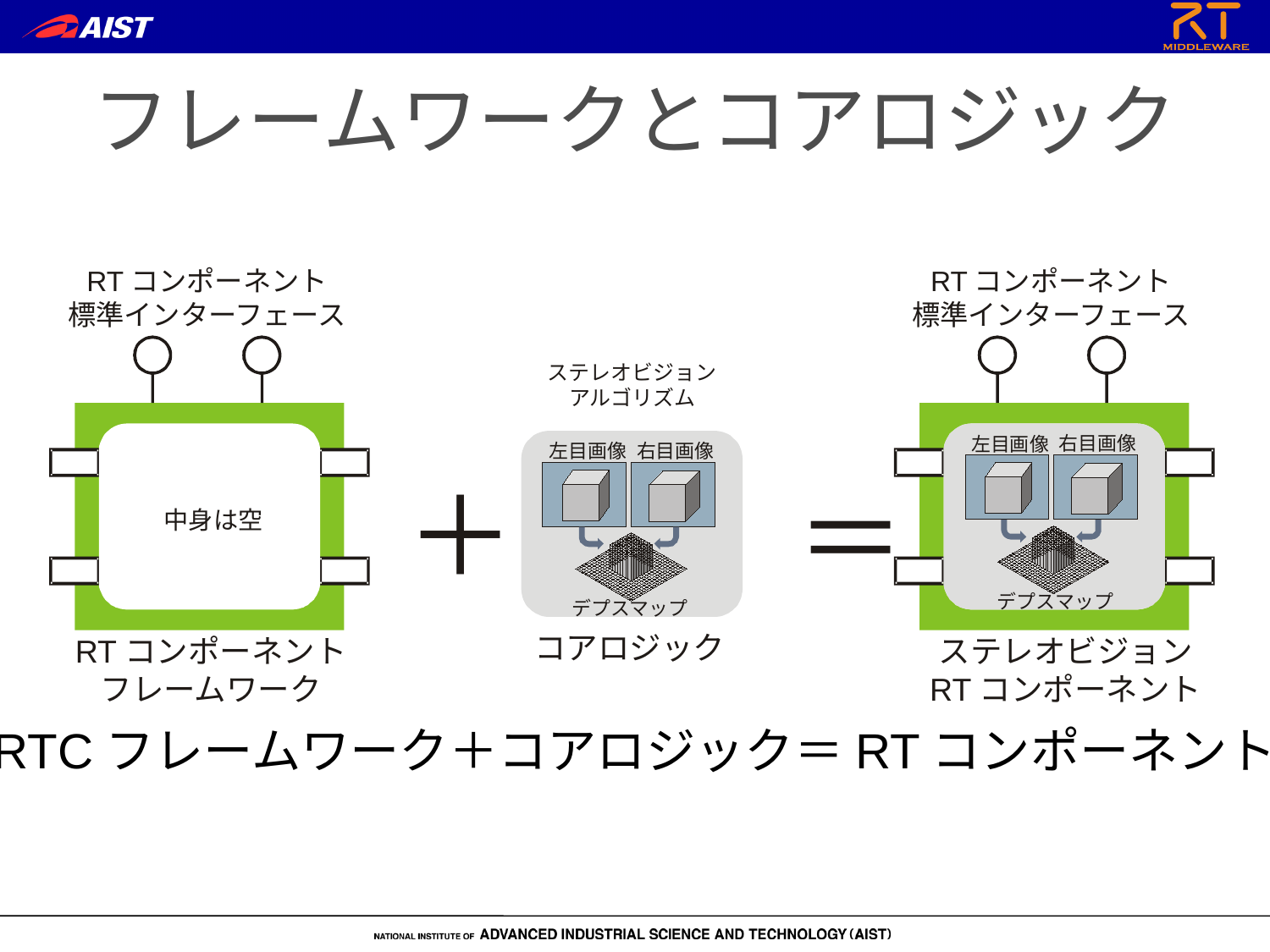

# フレームワークとコアロジック
RTコンポーネント
標準インターフェース
RTコンポーネント
標準インターフェース

ステレオビジョン
アルゴリズム

右目画像
左目画像
右目画像
左目画像

＋

＝

中身は空

デプスマップ
デプスマップ
コアロジック
RTコンポーネント
フレームワーク
ステレオビジョン
RTコンポーネント
RTCフレームワーク＋コアロジック＝RTコンポーネント